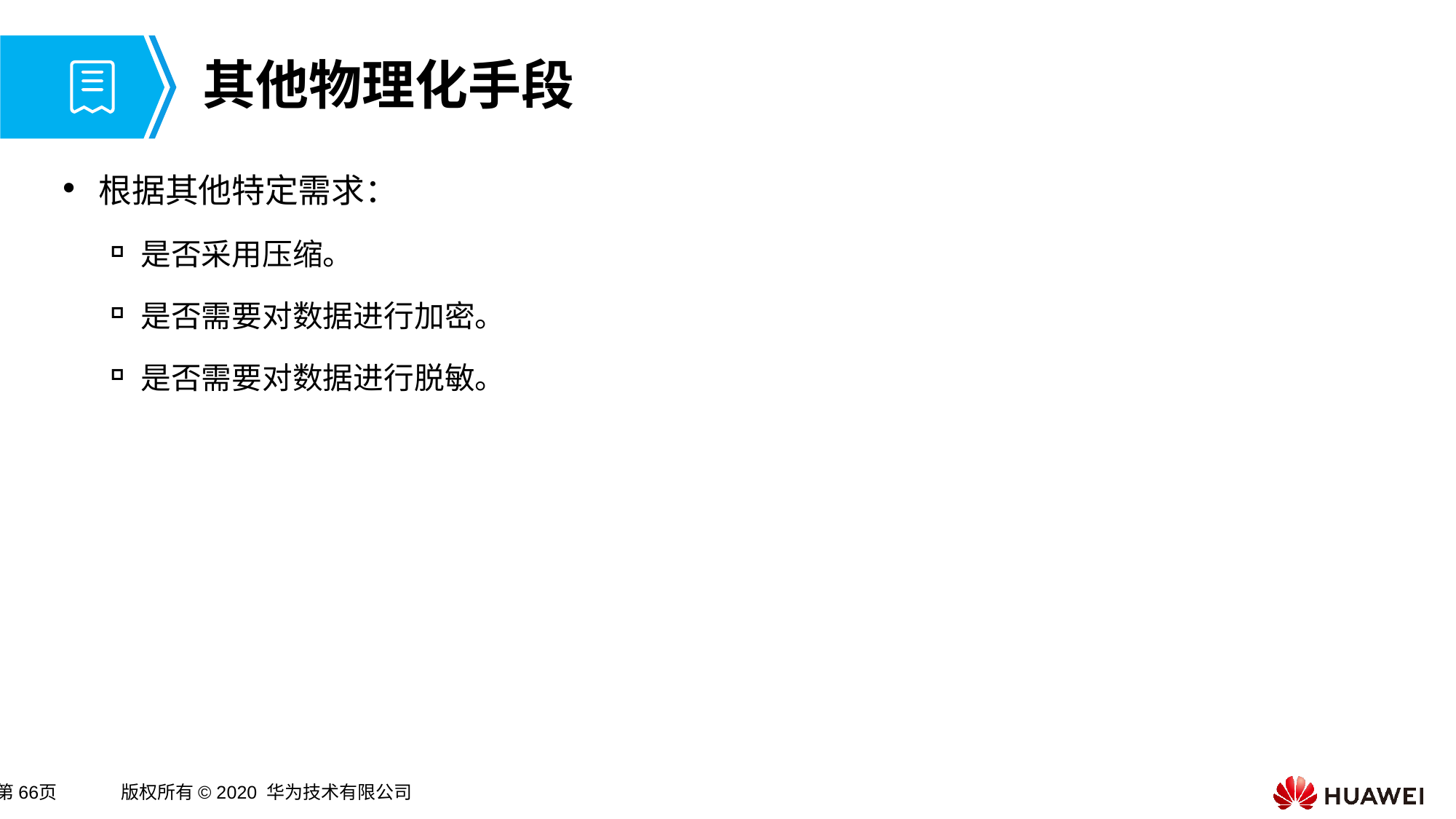

# 其他物理化手段
根据其他特定需求：
是否采用压缩。
是否需要对数据进行加密。
是否需要对数据进行脱敏。